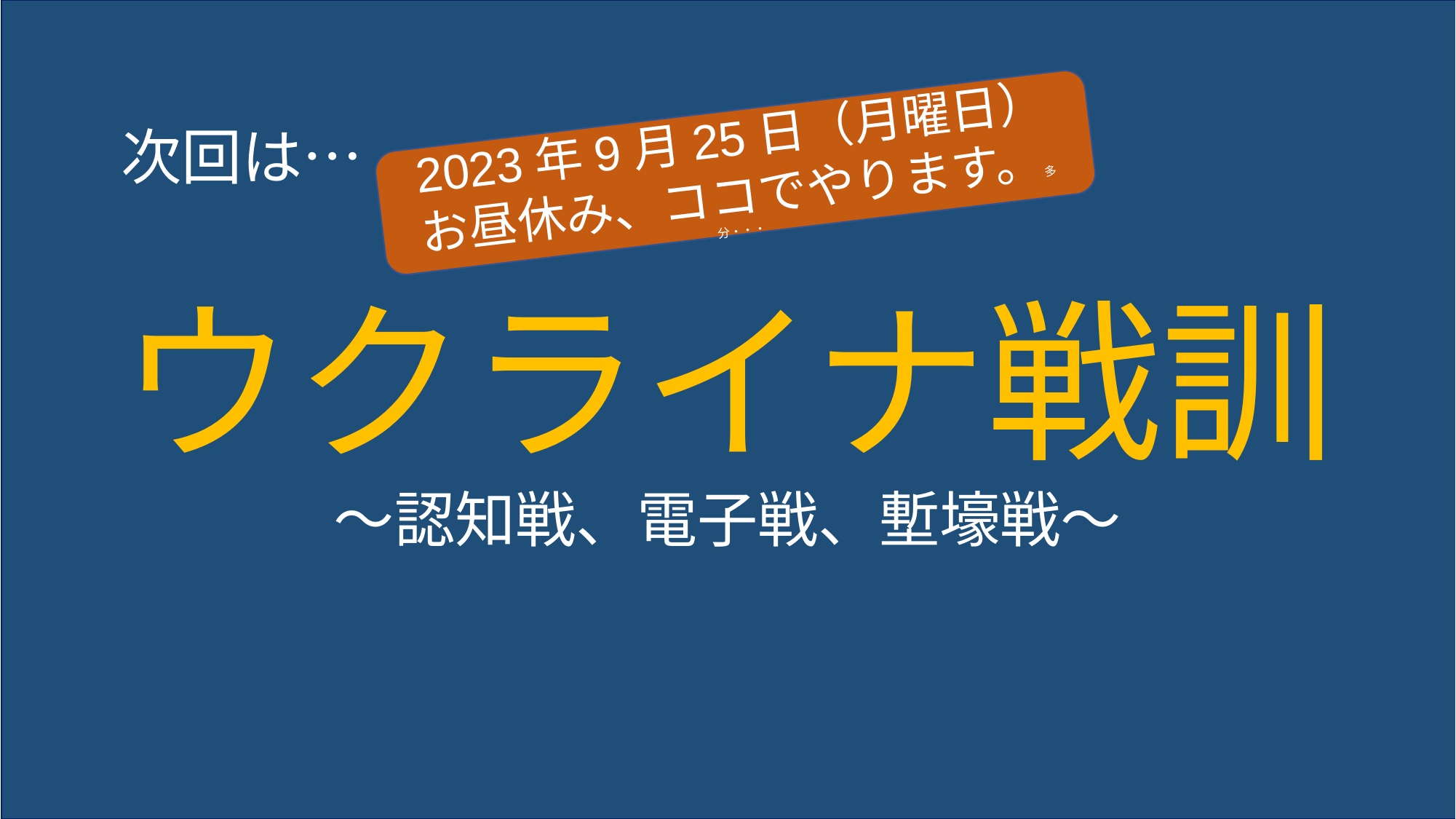

2023年9月25日（月曜日）
お昼休み、ココでやります。多分・・・
次回は…
ウクライナ戦訓
～認知戦、電子戦、塹壕戦～